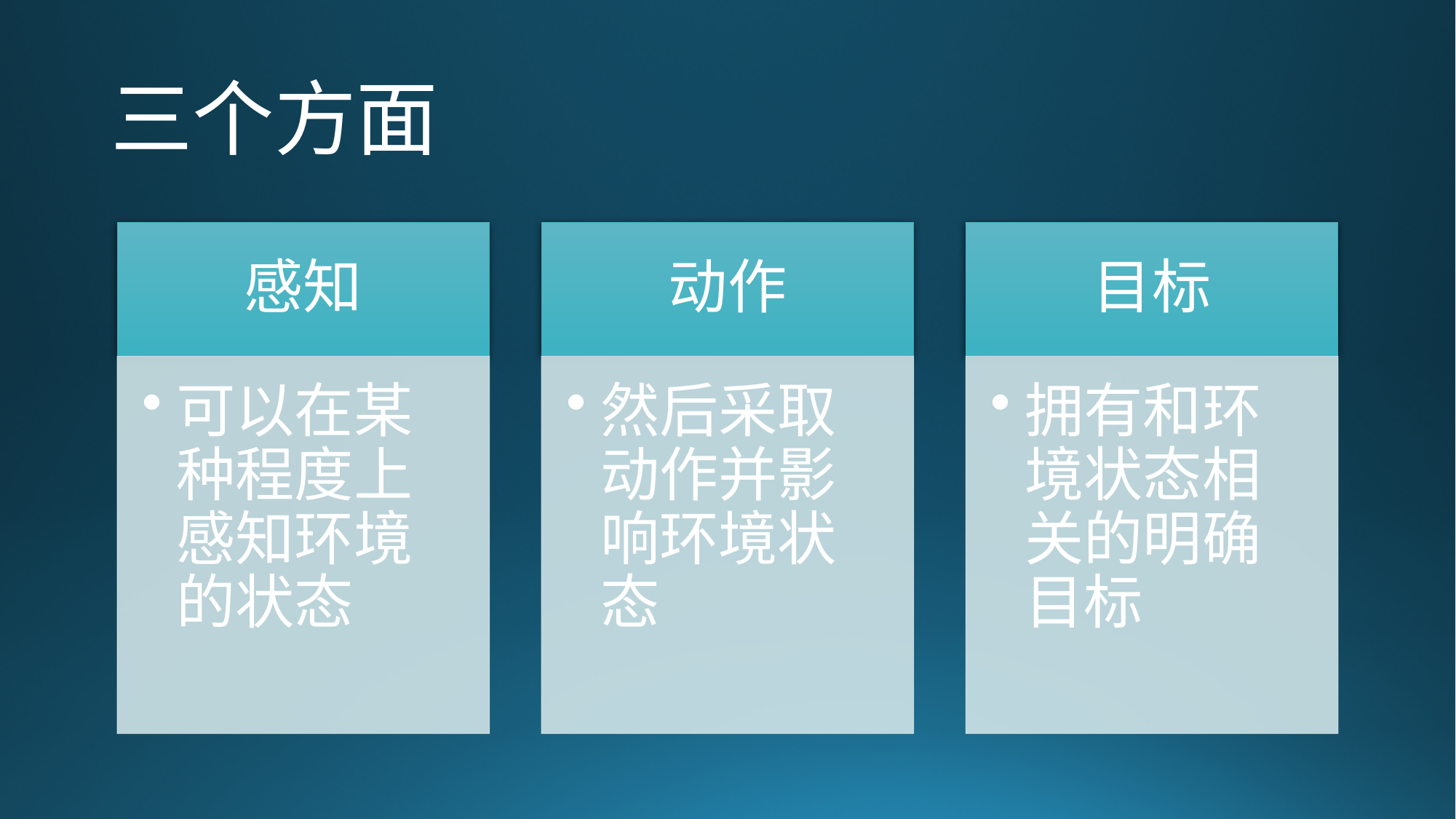

# 三个方面
感知
可以在某种程度上感知环境的状态
动作
然后采取动作并影响环境状态
目标
拥有和环境状态相关的明确目标